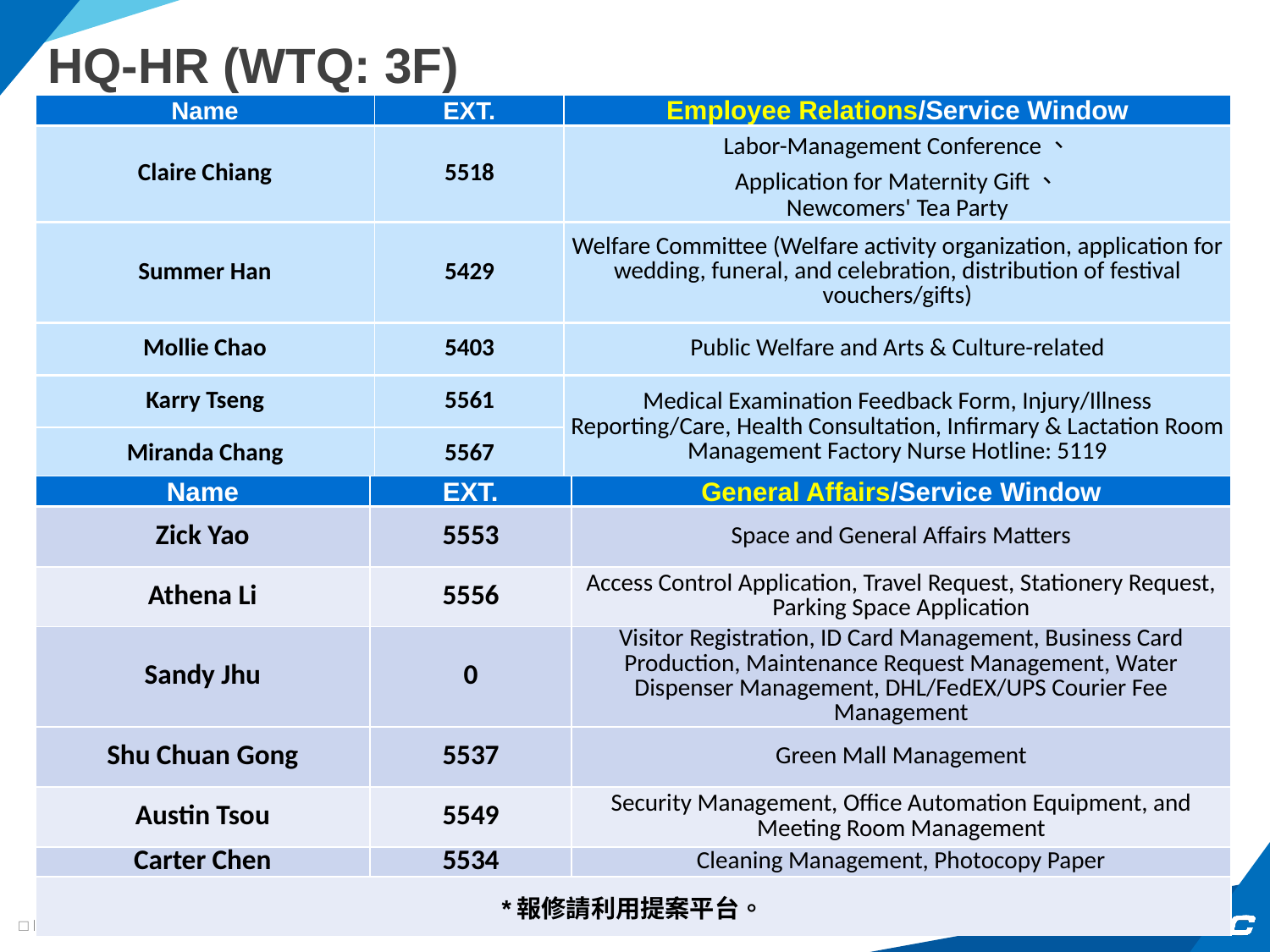

# HQ-HR (WTQ: 3F)
| Name | EXT. | Employee Relations/Service Window |
| --- | --- | --- |
| Claire Chiang | 5518 | Labor-Management Conference、 Application for Maternity Gift、 Newcomers' Tea Party |
| Summer Han | 5429 | Welfare Committee (Welfare activity organization, application for wedding, funeral, and celebration, distribution of festival vouchers/gifts) |
| Mollie Chao | 5403 | Public Welfare and Arts & Culture-related |
| Karry Tseng | 5561 | Medical Examination Feedback Form, Injury/Illness Reporting/Care, Health Consultation, Infirmary & Lactation Room Management Factory Nurse Hotline: 5119 |
| Miranda Chang | 5567 |  |
| Name | EXT. | General Affairs/Service Window |
| --- | --- | --- |
| Zick Yao | 5553 | Space and General Affairs Matters |
| Athena Li | 5556 | Access Control Application, Travel Request, Stationery Request, Parking Space Application |
| Sandy Jhu | 0 | Visitor Registration, ID Card Management, Business Card Production, Maintenance Request Management, Water Dispenser Management, DHL/FedEX/UPS Courier Fee Management |
| Shu Chuan Gong | 5537 | Green Mall Management |
| Austin Tsou | 5549 | Security Management, Office Automation Equipment, and Meeting Room Management |
| Carter Chen | 5534 | Cleaning Management, Photocopy Paper |
| \*報修請利用提案平台。 |  |  |